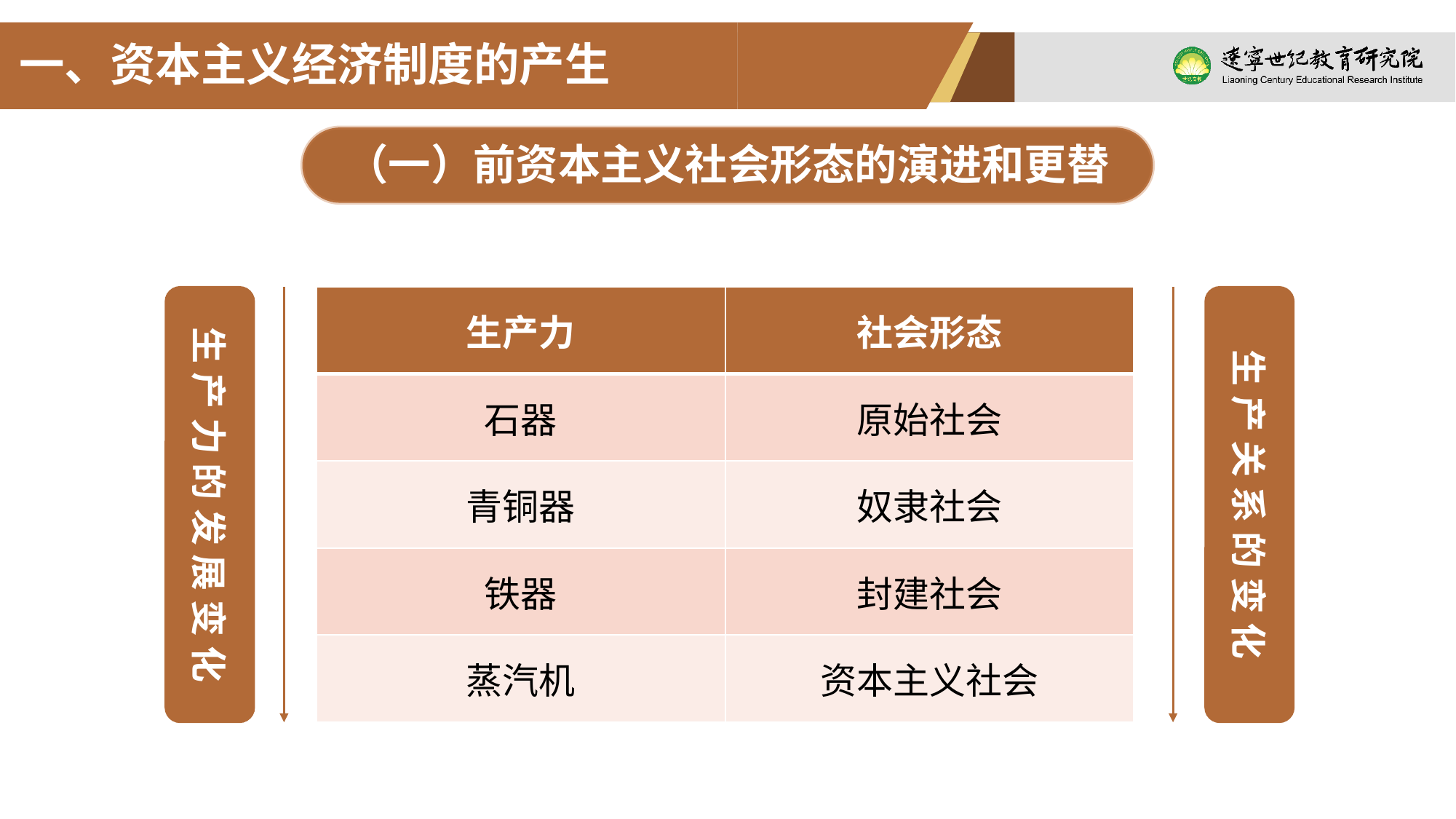

一、资本主义经济制度的产生
（一）前资本主义社会形态的演进和更替
生产力的发展变化
| 生产力 | 社会形态 |
| --- | --- |
| 石器 | 原始社会 |
| 青铜器 | 奴隶社会 |
| 铁器 | 封建社会 |
| 蒸汽机 | 资本主义社会 |
生产关系的变化